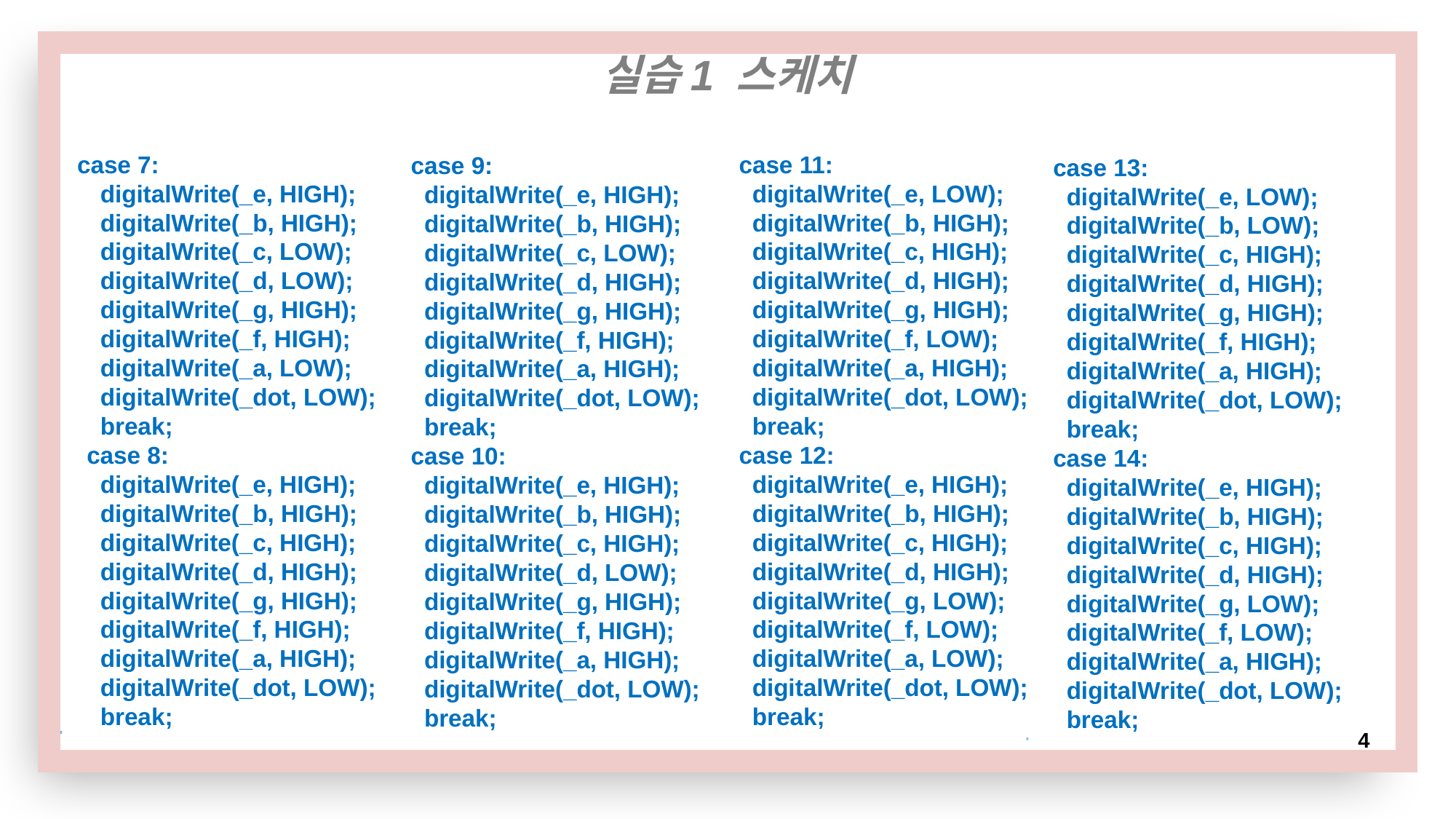

실습1 스케치

    case 7:
      digitalWrite(_e, HIGH);
      digitalWrite(_b, HIGH);
      digitalWrite(_c, LOW);
      digitalWrite(_d, LOW);
      digitalWrite(_g, HIGH);
      digitalWrite(_f, HIGH);
      digitalWrite(_a, LOW);
      digitalWrite(_dot, LOW);
      break;
    case 8:
      digitalWrite(_e, HIGH);
      digitalWrite(_b, HIGH);
      digitalWrite(_c, HIGH);
      digitalWrite(_d, HIGH);
      digitalWrite(_g, HIGH);
      digitalWrite(_f, HIGH);
      digitalWrite(_a, HIGH);
      digitalWrite(_dot, LOW);
      break;
}}
    case 11:
      digitalWrite(_e, LOW);
      digitalWrite(_b, HIGH);
      digitalWrite(_c, HIGH);
      digitalWrite(_d, HIGH);
      digitalWrite(_g, HIGH);
      digitalWrite(_f, LOW);
      digitalWrite(_a, HIGH);
      digitalWrite(_dot, LOW);
      break;
    case 12:
      digitalWrite(_e, HIGH);
      digitalWrite(_b, HIGH);
      digitalWrite(_c, HIGH);
      digitalWrite(_d, HIGH);
      digitalWrite(_g, LOW);
      digitalWrite(_f, LOW);
      digitalWrite(_a, LOW);
      digitalWrite(_dot, LOW);
      break;
    case 9:
      digitalWrite(_e, HIGH);
      digitalWrite(_b, HIGH);
      digitalWrite(_c, LOW);
      digitalWrite(_d, HIGH);
      digitalWrite(_g, HIGH);
      digitalWrite(_f, HIGH);
      digitalWrite(_a, HIGH);
      digitalWrite(_dot, LOW);
      break;
    case 10:
      digitalWrite(_e, HIGH);
      digitalWrite(_b, HIGH);
      digitalWrite(_c, HIGH);
      digitalWrite(_d, LOW);
      digitalWrite(_g, HIGH);
      digitalWrite(_f, HIGH);
      digitalWrite(_a, HIGH);
      digitalWrite(_dot, LOW);
      break;
    case 13:
      digitalWrite(_e, LOW);
      digitalWrite(_b, LOW);
      digitalWrite(_c, HIGH);
      digitalWrite(_d, HIGH);
      digitalWrite(_g, HIGH);
      digitalWrite(_f, HIGH);
      digitalWrite(_a, HIGH);
      digitalWrite(_dot, LOW);
      break;
    case 14:
      digitalWrite(_e, HIGH);
      digitalWrite(_b, HIGH);
      digitalWrite(_c, HIGH);
      digitalWrite(_d, HIGH);
      digitalWrite(_g, LOW);
      digitalWrite(_f, LOW);
      digitalWrite(_a, HIGH);
      digitalWrite(_dot, LOW);
      break;

}}
4